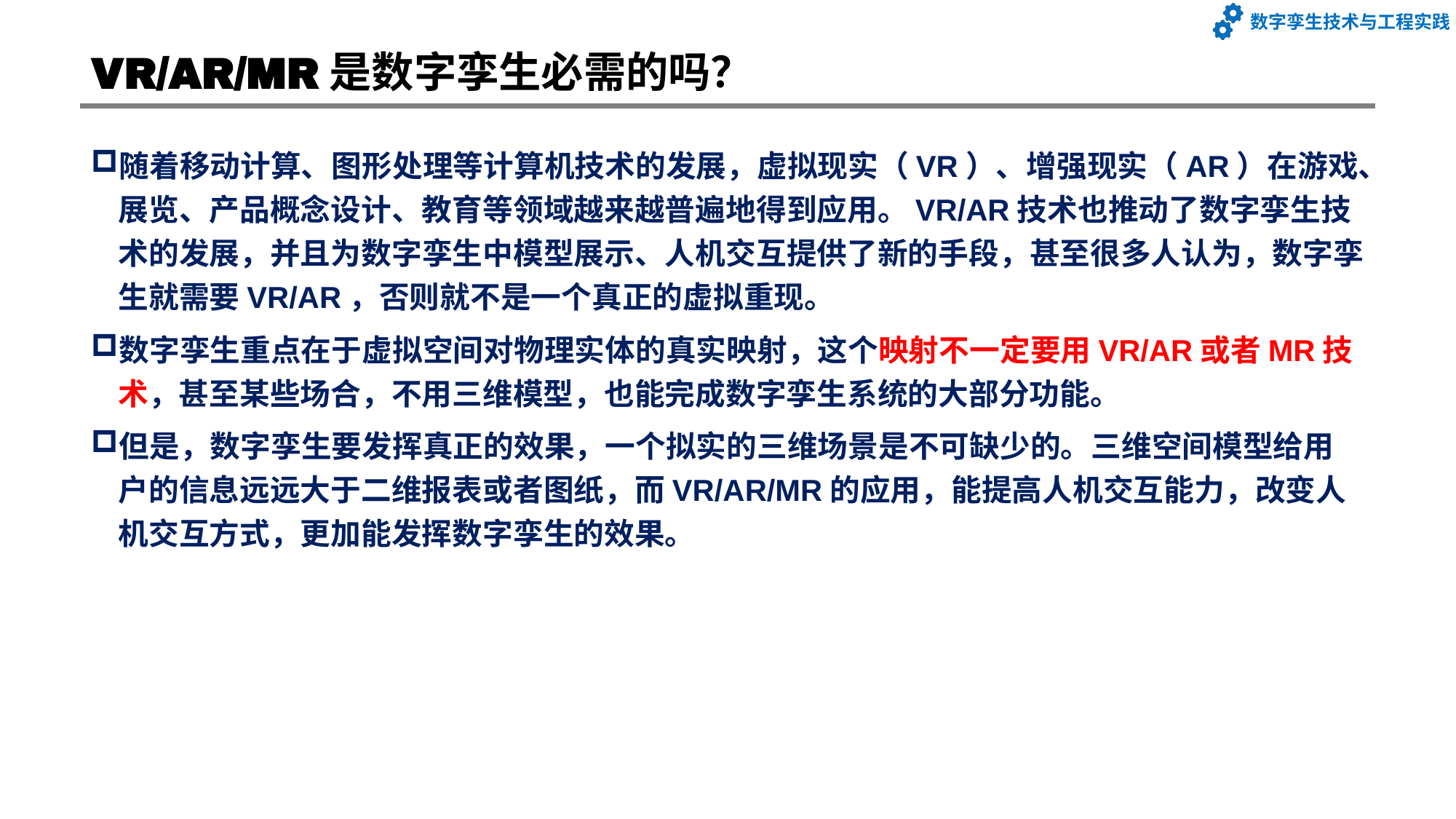

# VR/AR/MR是数字孪生必需的吗？
随着移动计算、图形处理等计算机技术的发展，虚拟现实（VR）、增强现实（AR）在游戏、展览、产品概念设计、教育等领域越来越普遍地得到应用。VR/AR技术也推动了数字孪生技术的发展，并且为数字孪生中模型展示、人机交互提供了新的手段，甚至很多人认为，数字孪生就需要VR/AR，否则就不是一个真正的虚拟重现。
数字孪生重点在于虚拟空间对物理实体的真实映射，这个映射不一定要用VR/AR或者MR技术，甚至某些场合，不用三维模型，也能完成数字孪生系统的大部分功能。
但是，数字孪生要发挥真正的效果，一个拟实的三维场景是不可缺少的。三维空间模型给用户的信息远远大于二维报表或者图纸，而VR/AR/MR的应用，能提高人机交互能力，改变人机交互方式，更加能发挥数字孪生的效果。